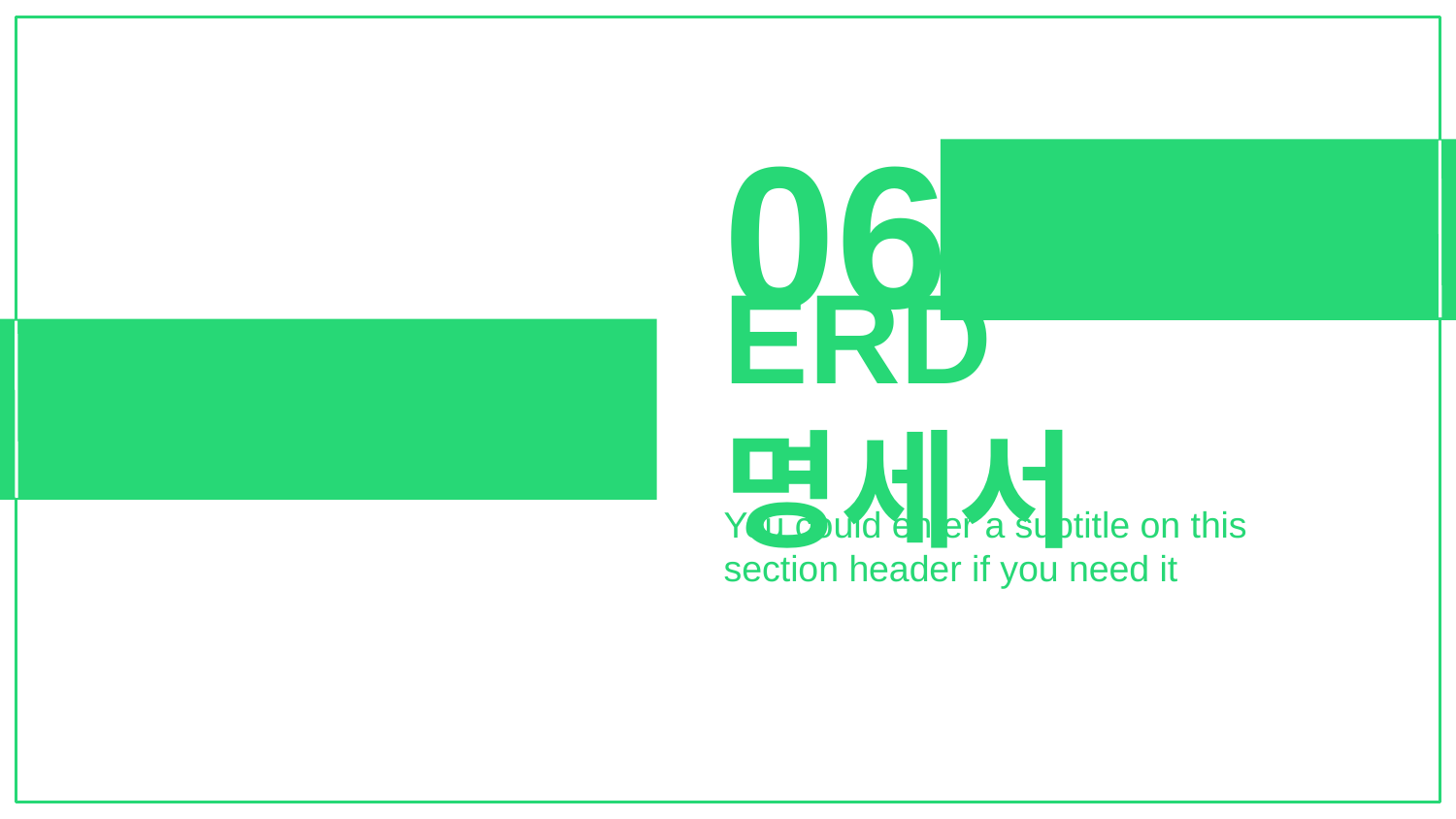

# 06
ERD 명세서
You could enter a subtitle on this section header if you need it